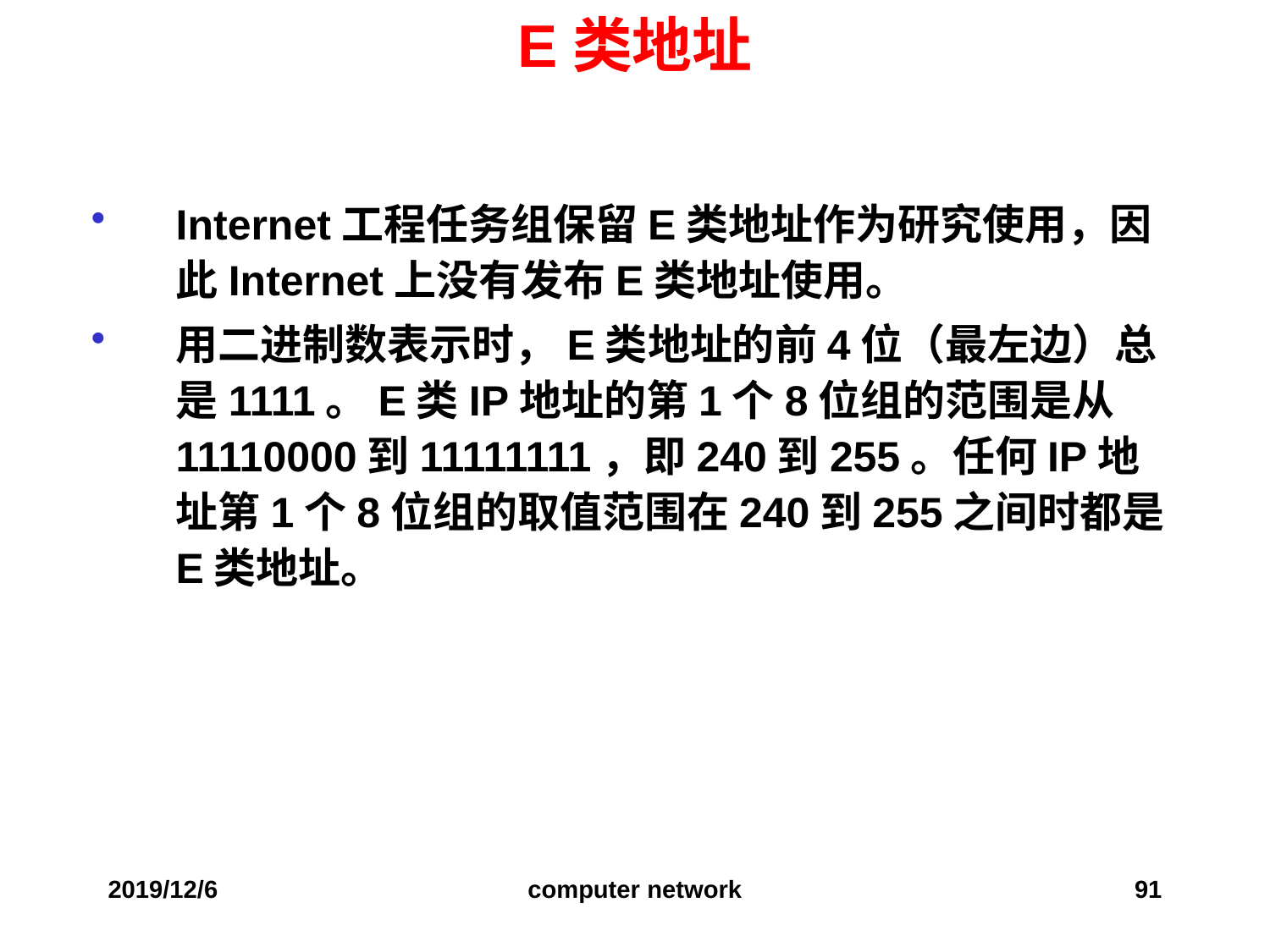

# E类地址
Internet工程任务组保留E类地址作为研究使用，因此Internet上没有发布E类地址使用。
用二进制数表示时，E类地址的前4位（最左边）总是1111。E类IP地址的第1个8位组的范围是从11110000到11111111，即240到255。任何IP地址第1个8位组的取值范围在240到255之间时都是E类地址。
2019/12/6
computer network
91